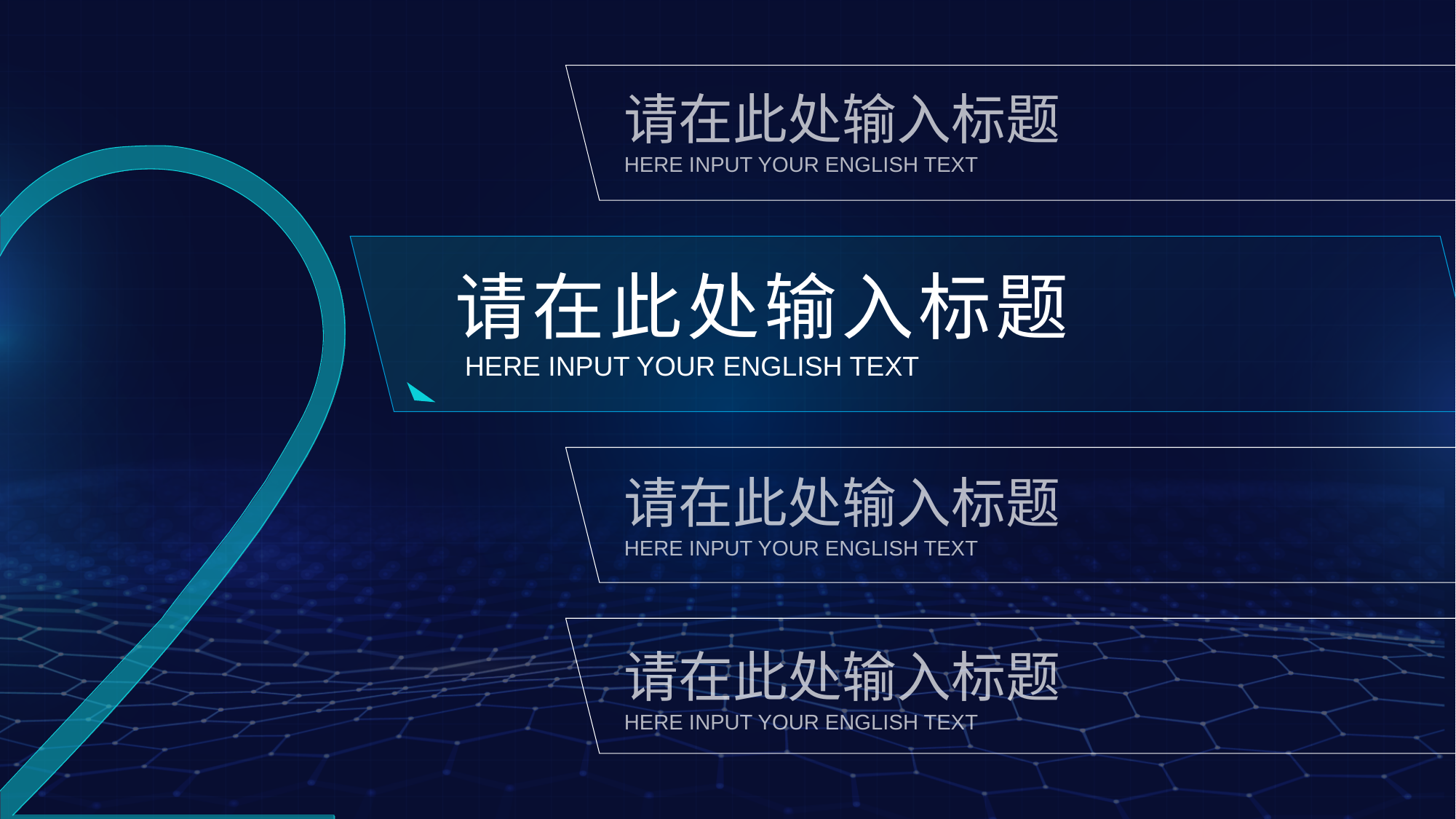

请在此处输入标题
HERE INPUT YOUR ENGLISH TEXT
请在此处输入标题
HERE INPUT YOUR ENGLISH TEXT
请在此处输入标题
HERE INPUT YOUR ENGLISH TEXT
请在此处输入标题
HERE INPUT YOUR ENGLISH TEXT